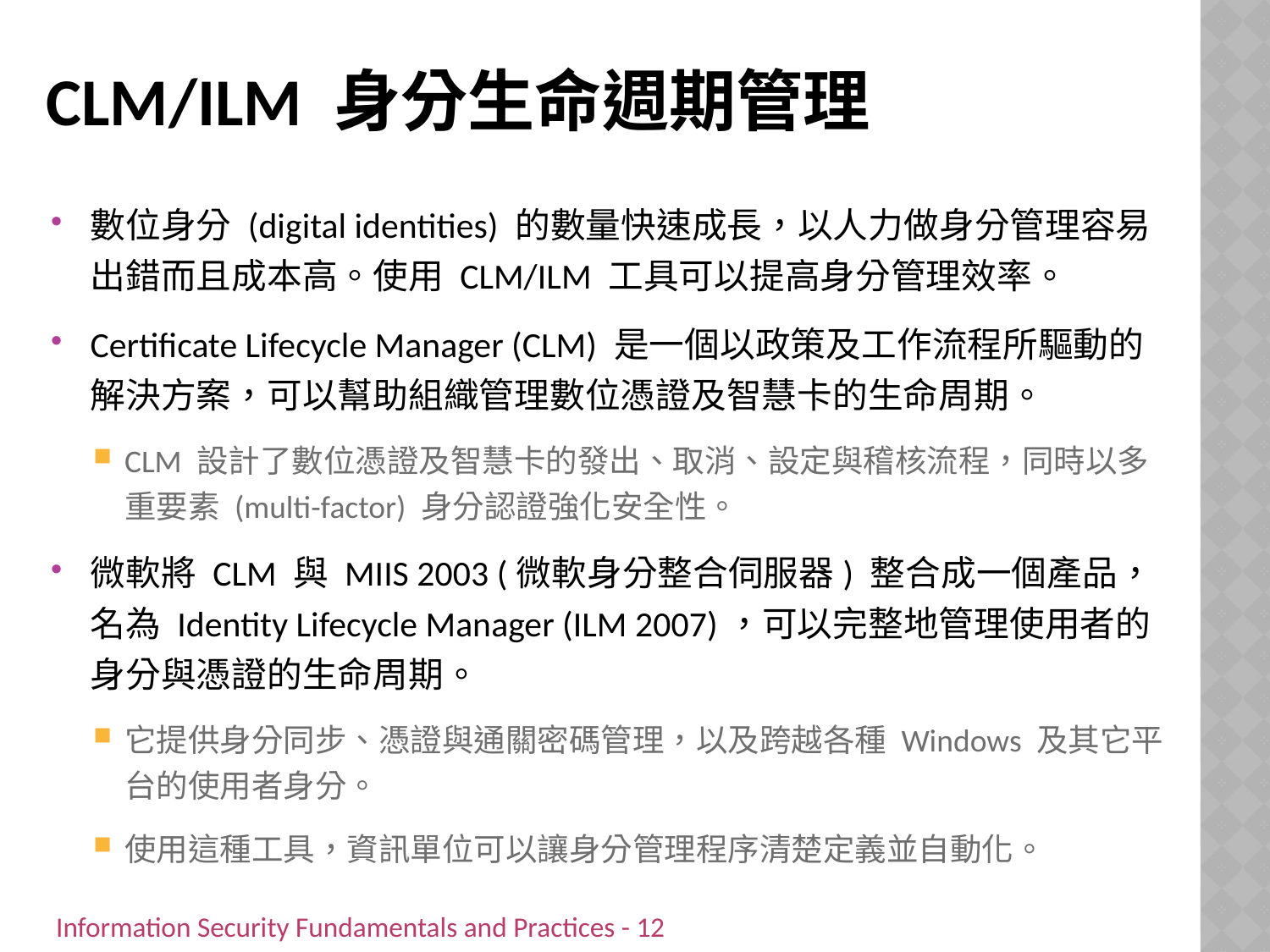

# CLM/ILM 身分生命週期管理
數位身分 (digital identities) 的數量快速成長，以人力做身分管理容易出錯而且成本高。使用 CLM/ILM 工具可以提高身分管理效率。
Certificate Lifecycle Manager (CLM) 是一個以政策及工作流程所驅動的解決方案，可以幫助組織管理數位憑證及智慧卡的生命周期。
CLM 設計了數位憑證及智慧卡的發出、取消、設定與稽核流程，同時以多重要素 (multi-factor) 身分認證強化安全性。
微軟將 CLM 與 MIIS 2003 (微軟身分整合伺服器) 整合成一個產品，名為 Identity Lifecycle Manager (ILM 2007)，可以完整地管理使用者的身分與憑證的生命周期。
它提供身分同步、憑證與通關密碼管理，以及跨越各種 Windows 及其它平台的使用者身分。
使用這種工具，資訊單位可以讓身分管理程序清楚定義並自動化。